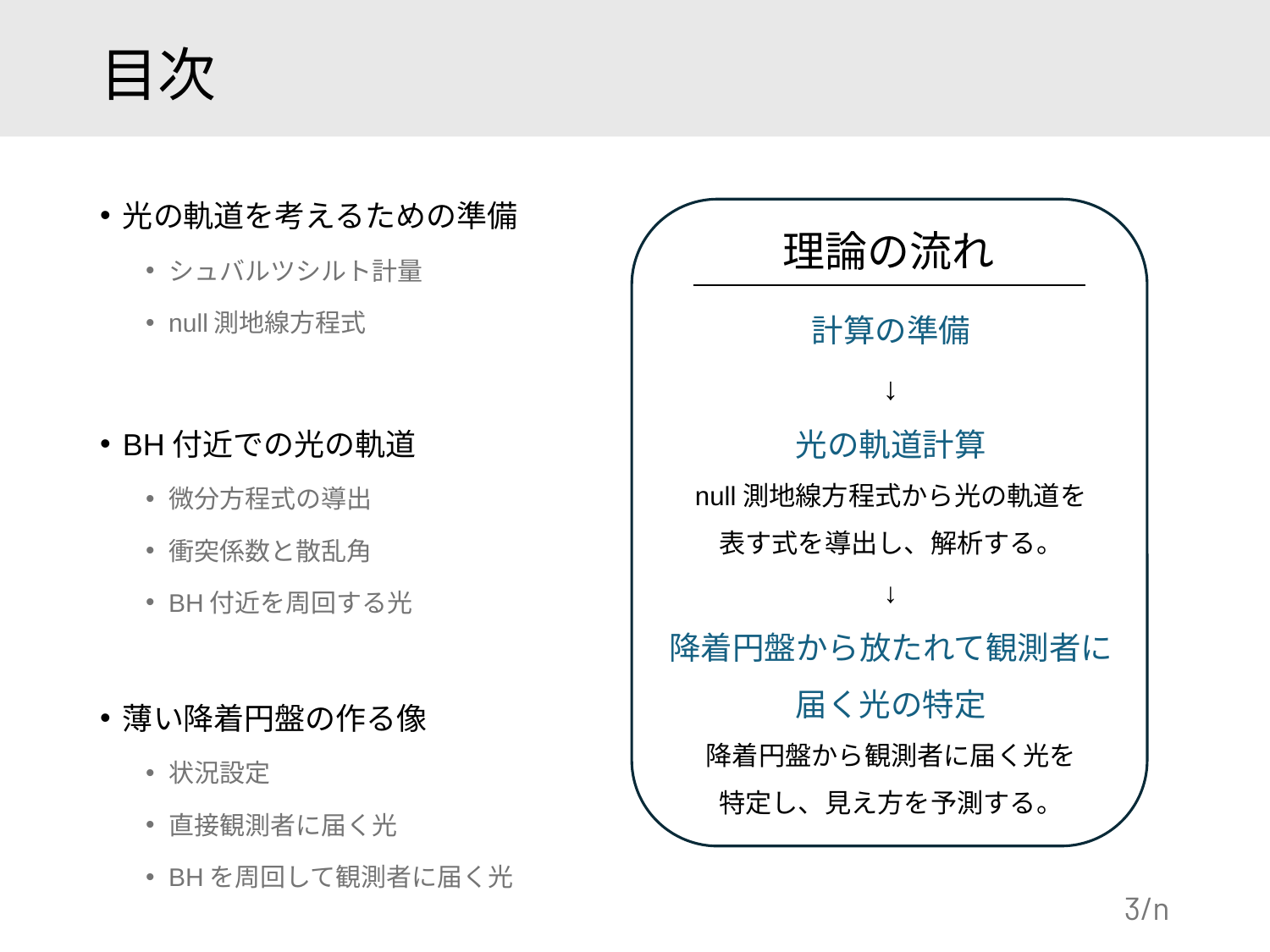

# 目次
光の軌道を考えるための準備
シュバルツシルト計量
null測地線方程式

BH付近での光の軌道
微分方程式の導出
衝突係数と散乱角
BH付近を周回する光

薄い降着円盤の作る像
状況設定
直接観測者に届く光
BHを周回して観測者に届く光

理論の流れ
計算の準備
↓
光の軌道計算
null測地線方程式から光の軌道を
表す式を導出し、解析する。
↓
降着円盤から放たれて観測者に
届く光の特定
降着円盤から観測者に届く光を
特定し、見え方を予測する。

3/n